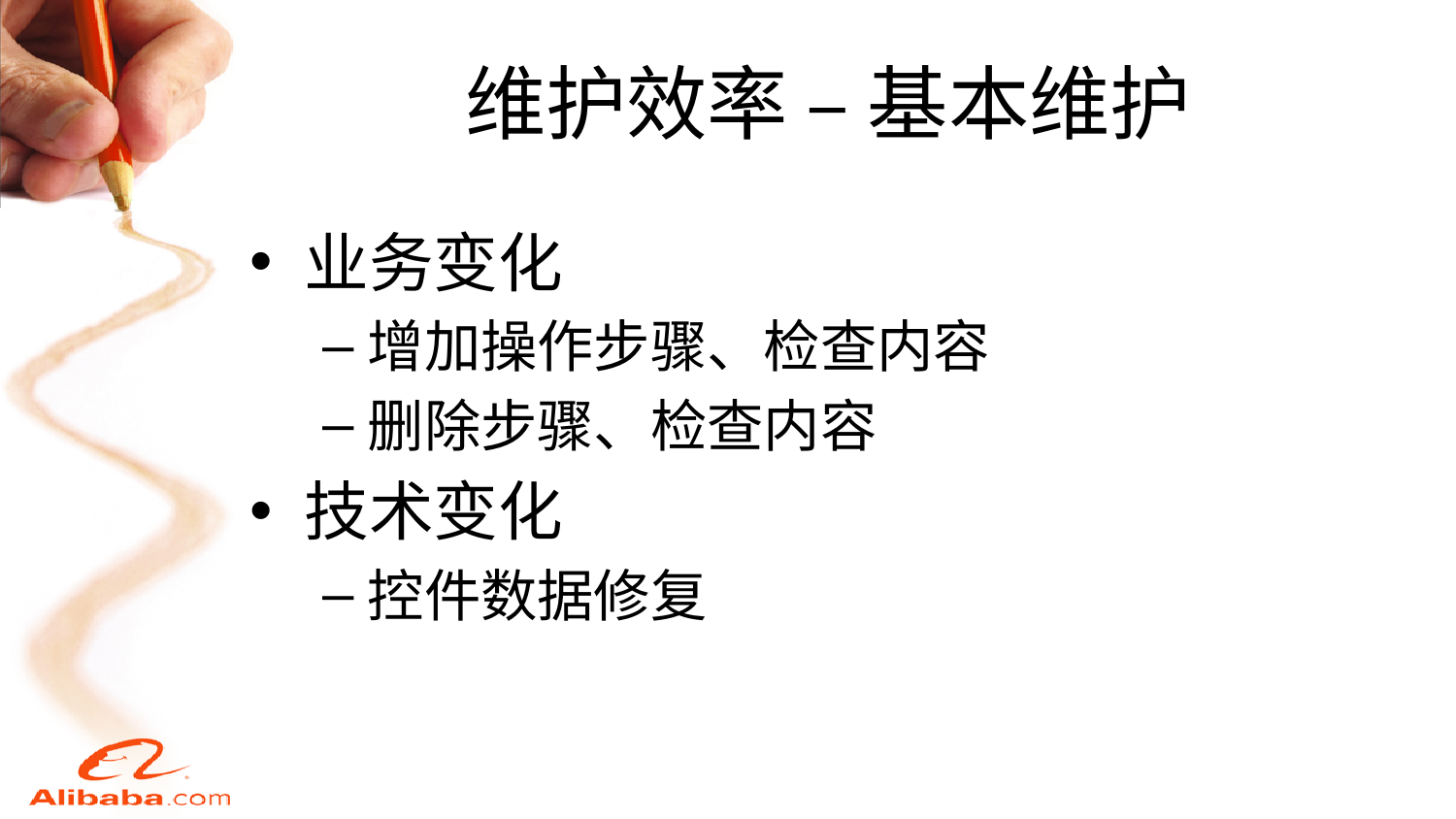

# 维护效率 – 基本维护
业务变化
增加操作步骤、检查内容
删除步骤、检查内容
技术变化
控件数据修复